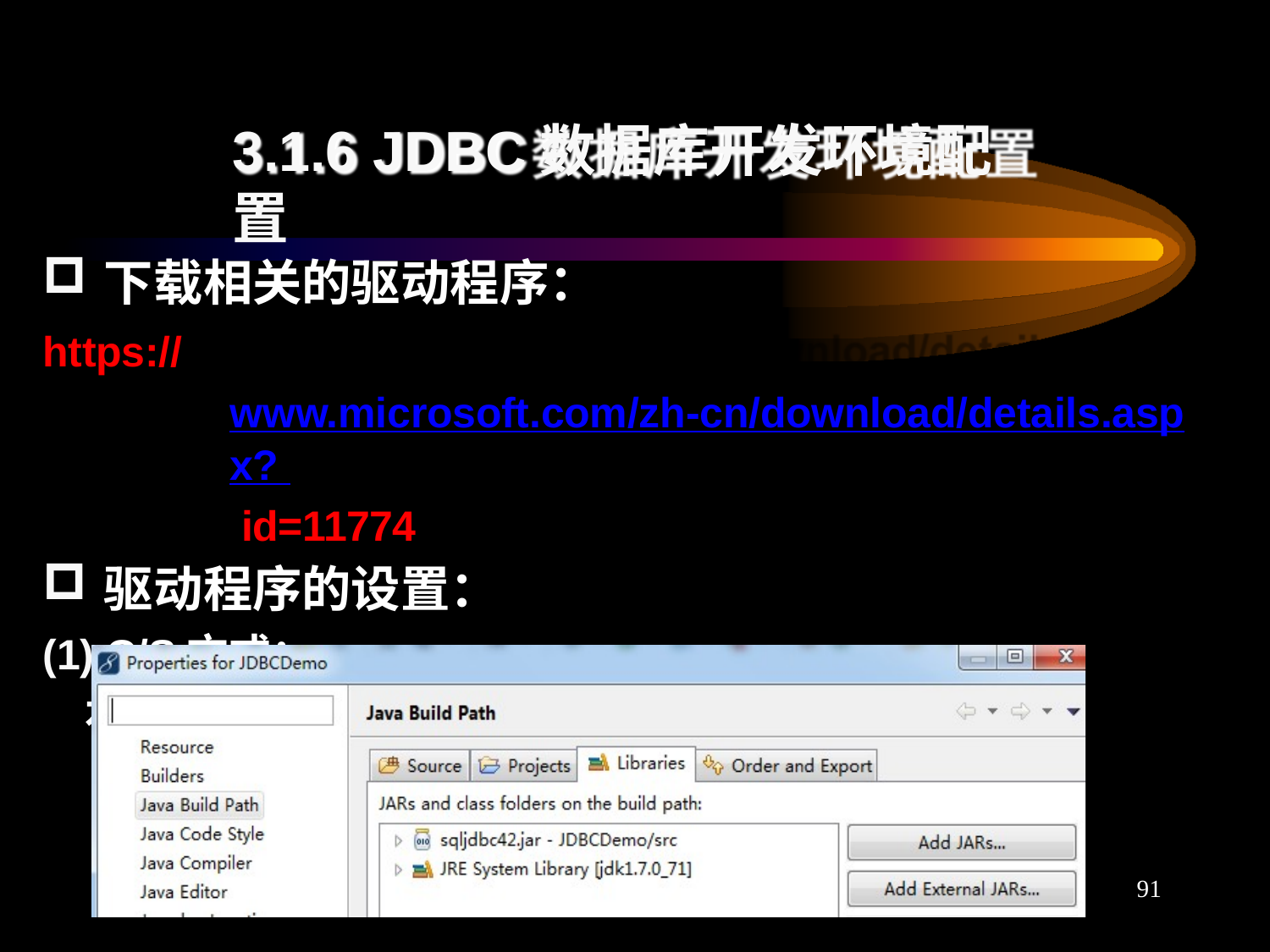

# 3.1.6 JDBC数据库开发环境配置

下载相关的驱动程序：
https://www.microsoft.com/zh-cn/download/details.aspx?  id=11774
驱动程序的设置：
(1) C/S方式：
右键单击项目属性—Libraries—Add JARs

2017/62017/6//22

91